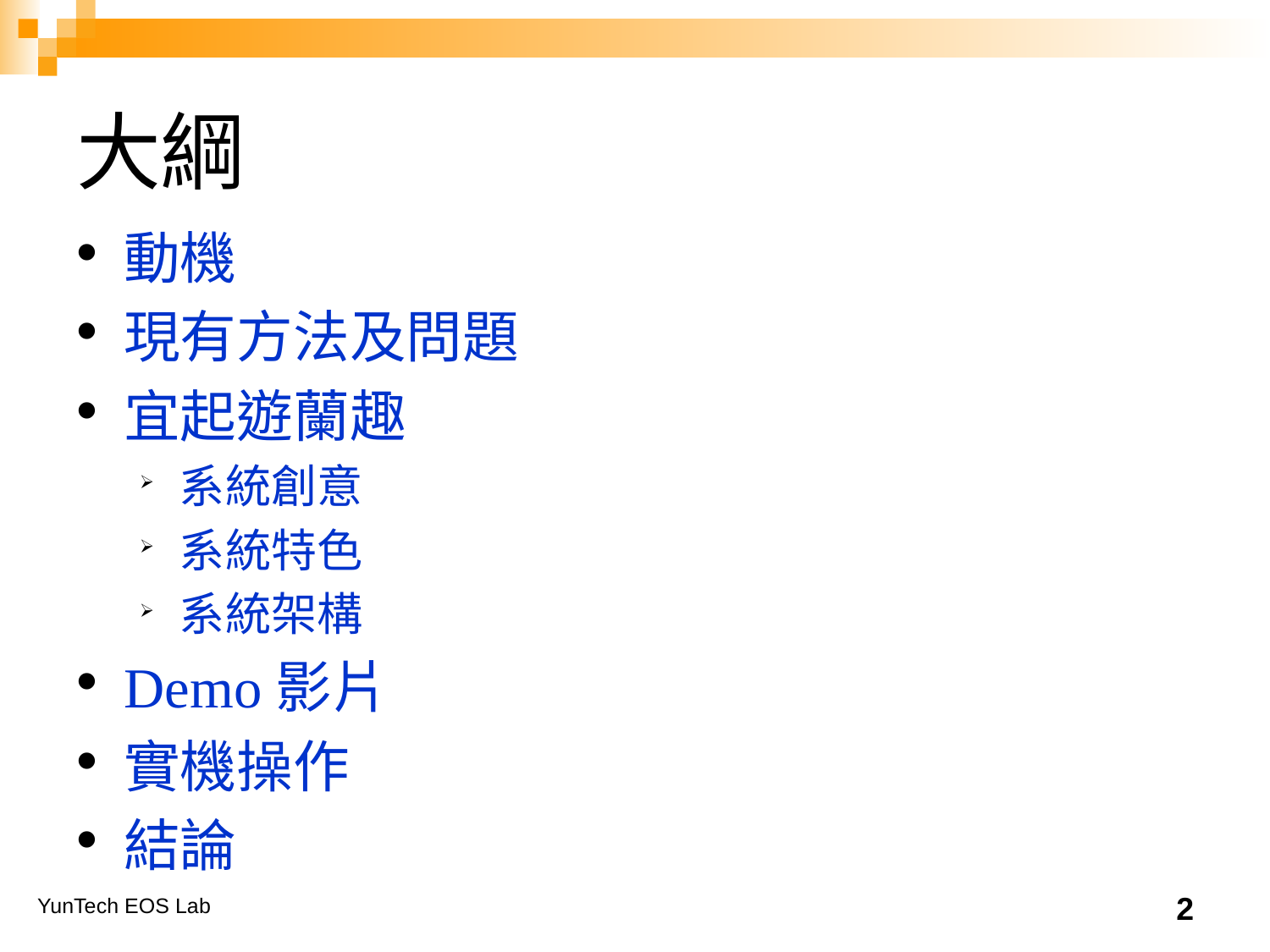

# 大綱
動機
現有方法及問題
宜起遊蘭趣
系統創意
系統特色
系統架構
Demo影片
實機操作
結論
2